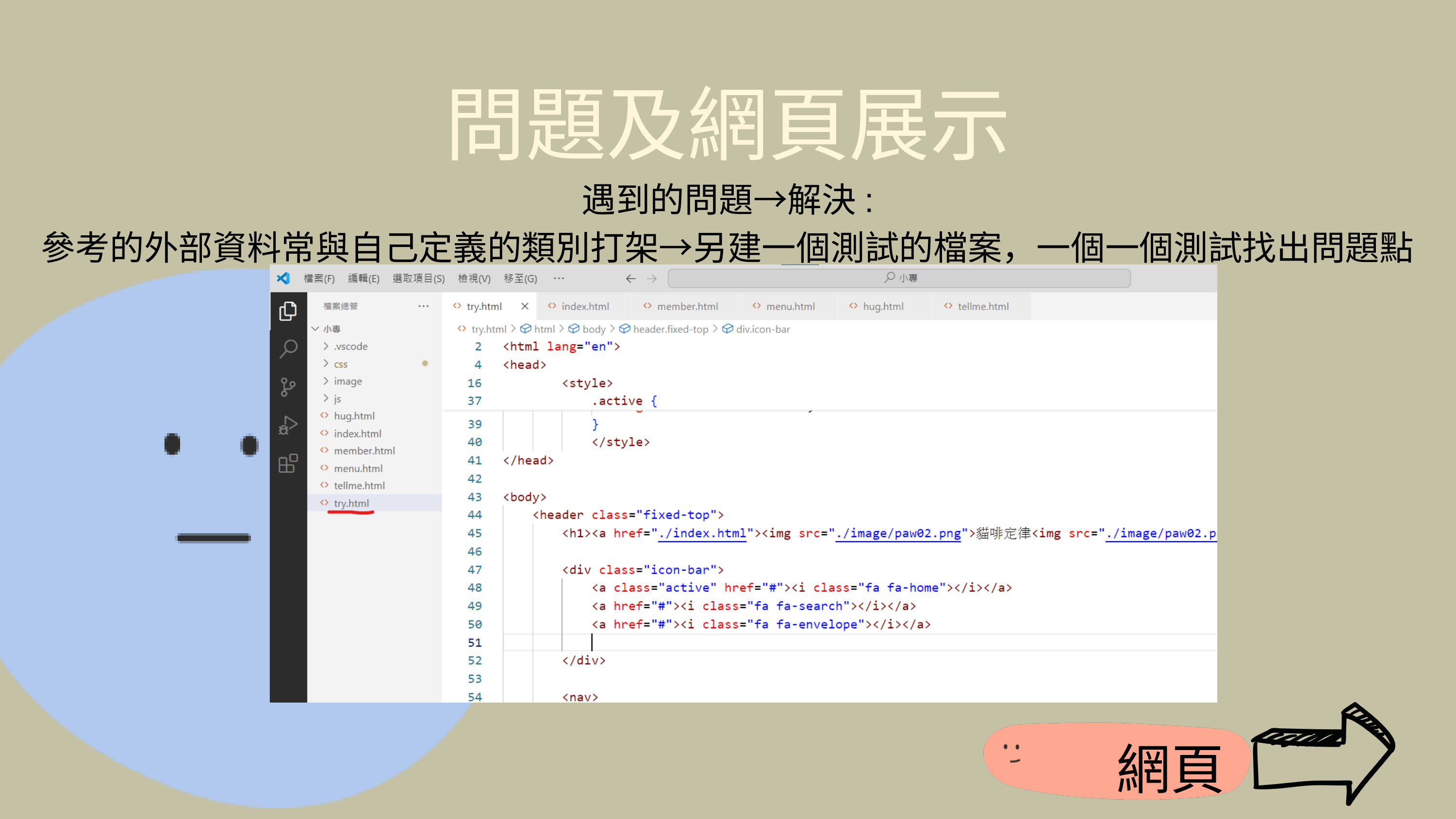

問題及網頁展示
遇到的問題→解決:
參考的外部資料常與自己定義的類別打架→另建一個測試的檔案，一個一個測試找出問題點

網頁